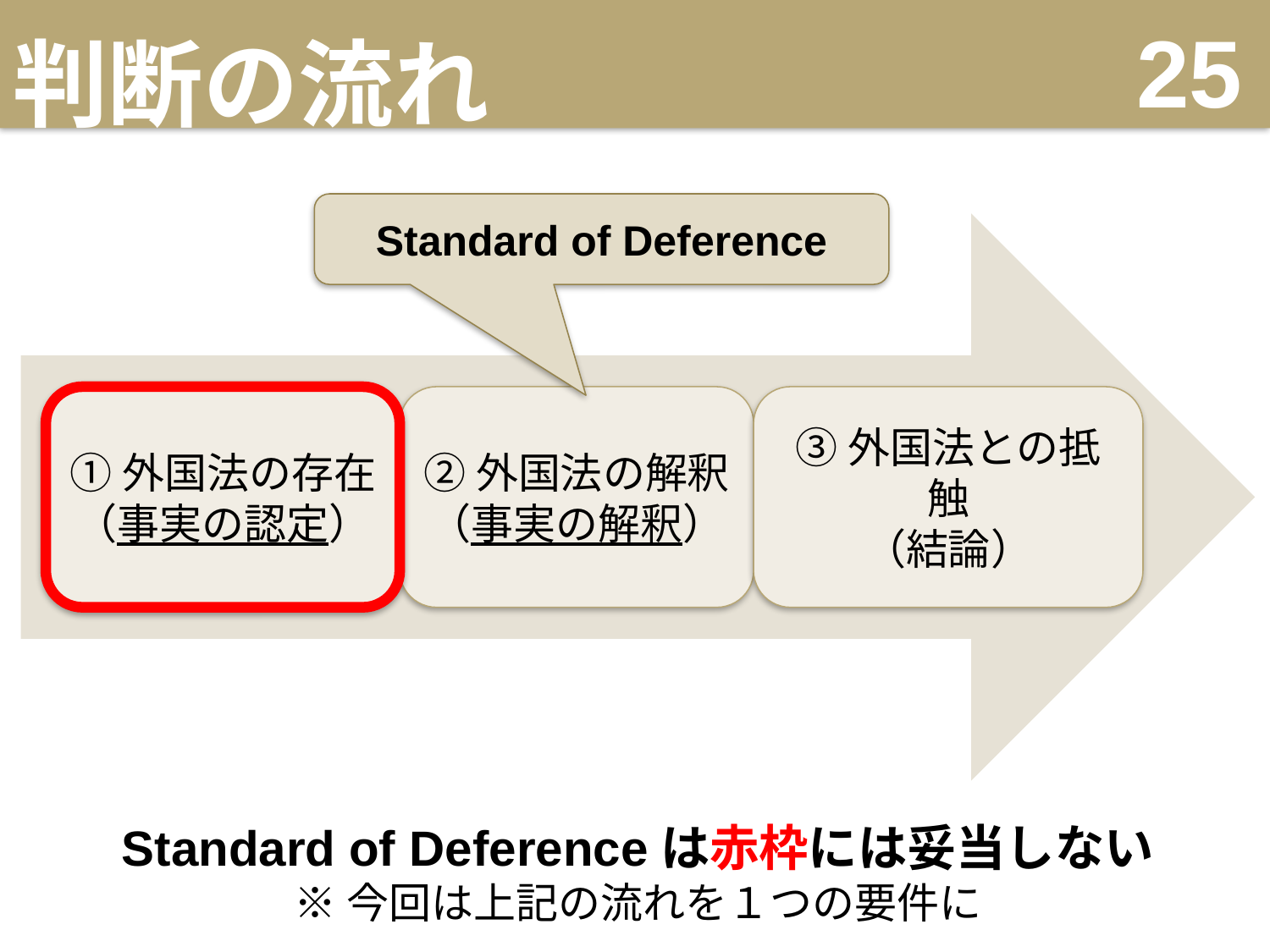

# 判断の流れ
25
Standard of Deference

③外国法との抵触
（結論）
①外国法の存在
（事実の認定）
②外国法の解釈（事実の解釈）
Standard of Deferenceは赤枠には妥当しない
※今回は上記の流れを１つの要件に